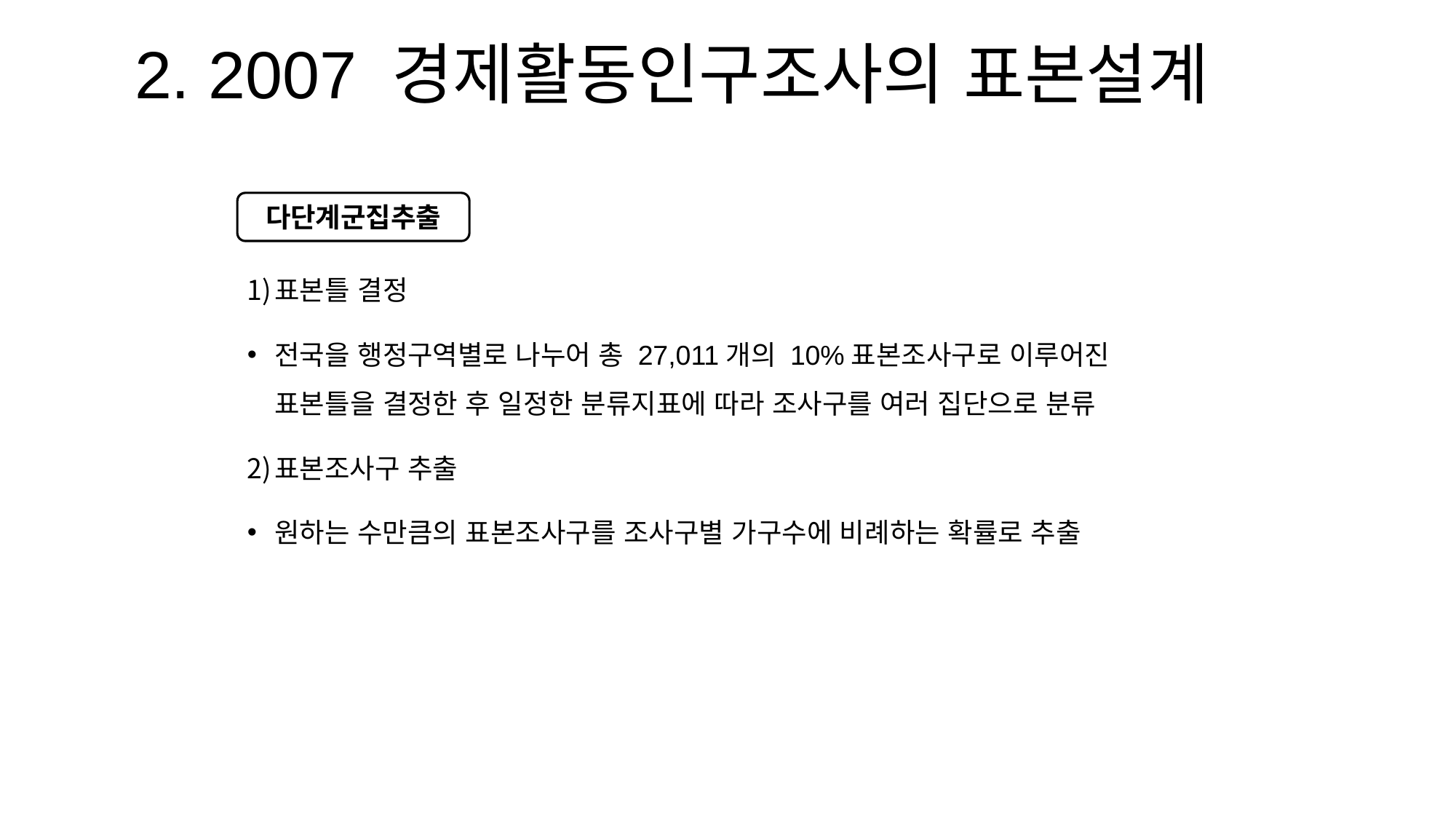

# 2. 2007 경제활동인구조사의 표본설계

표본틀 결정
전국을 행정구역별로 나누어 총 27,011개의 10%표본조사구로 이루어진 표본틀을 결정한 후 일정한 분류지표에 따라 조사구를 여러 집단으로 분류
표본조사구 추출
원하는 수만큼의 표본조사구를 조사구별 가구수에 비례하는 확률로 추출
다단계군집추출